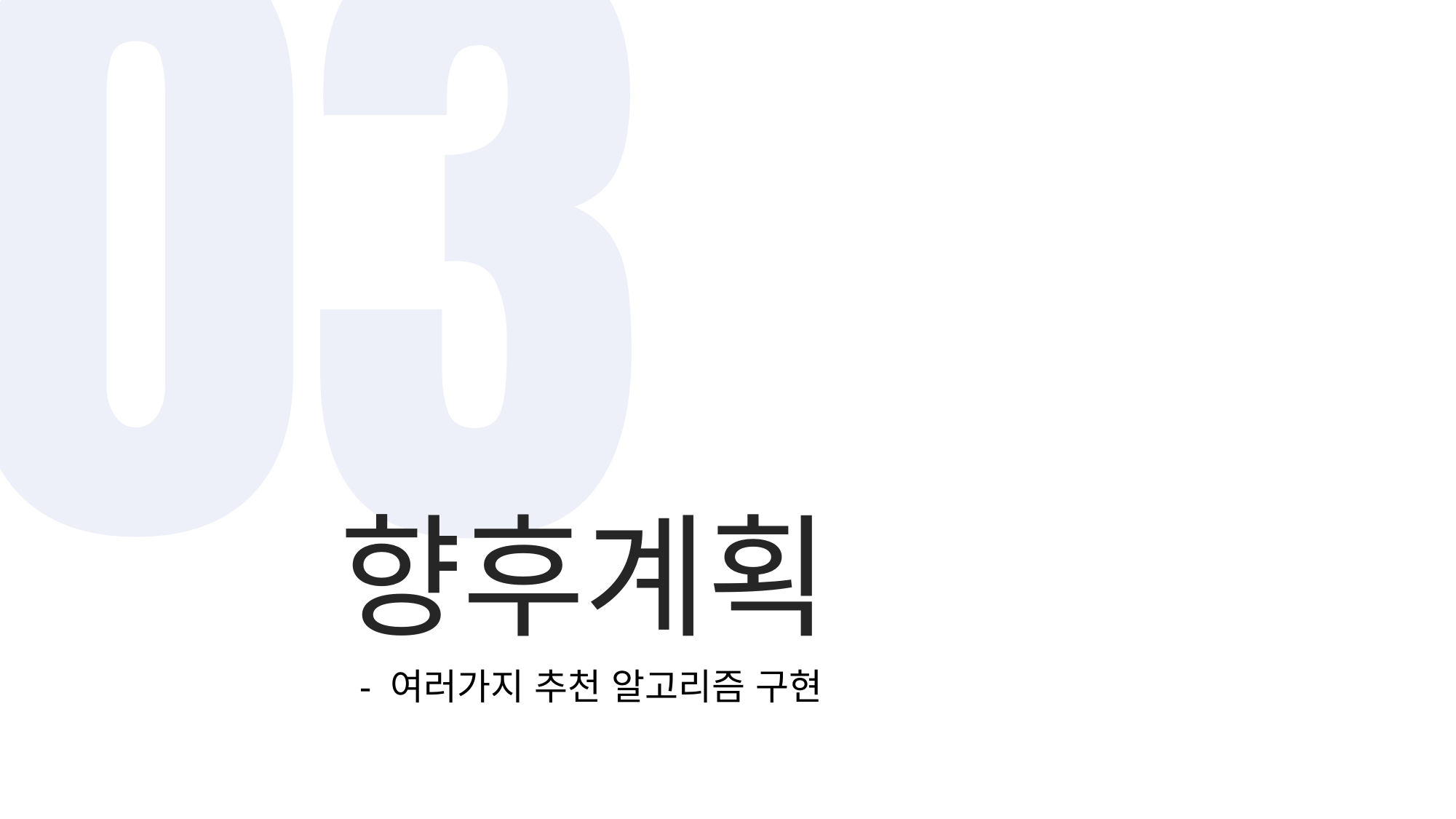

03
# 향후계획
- 여러가지 추천 알고리즘 구현